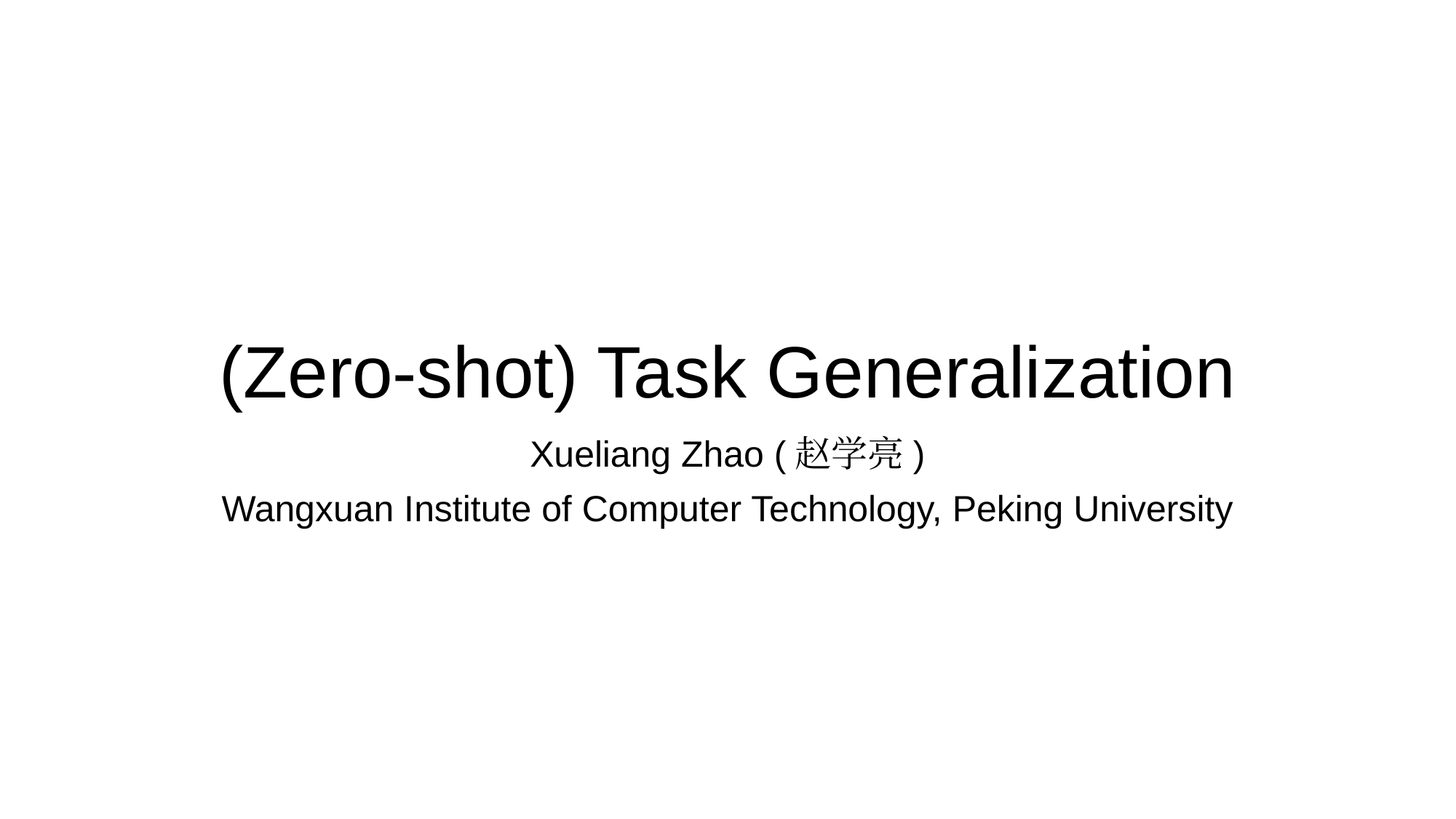

# (Zero-shot) Task Generalization

Xueliang Zhao (赵学亮)
Wangxuan Institute of Computer Technology, Peking University